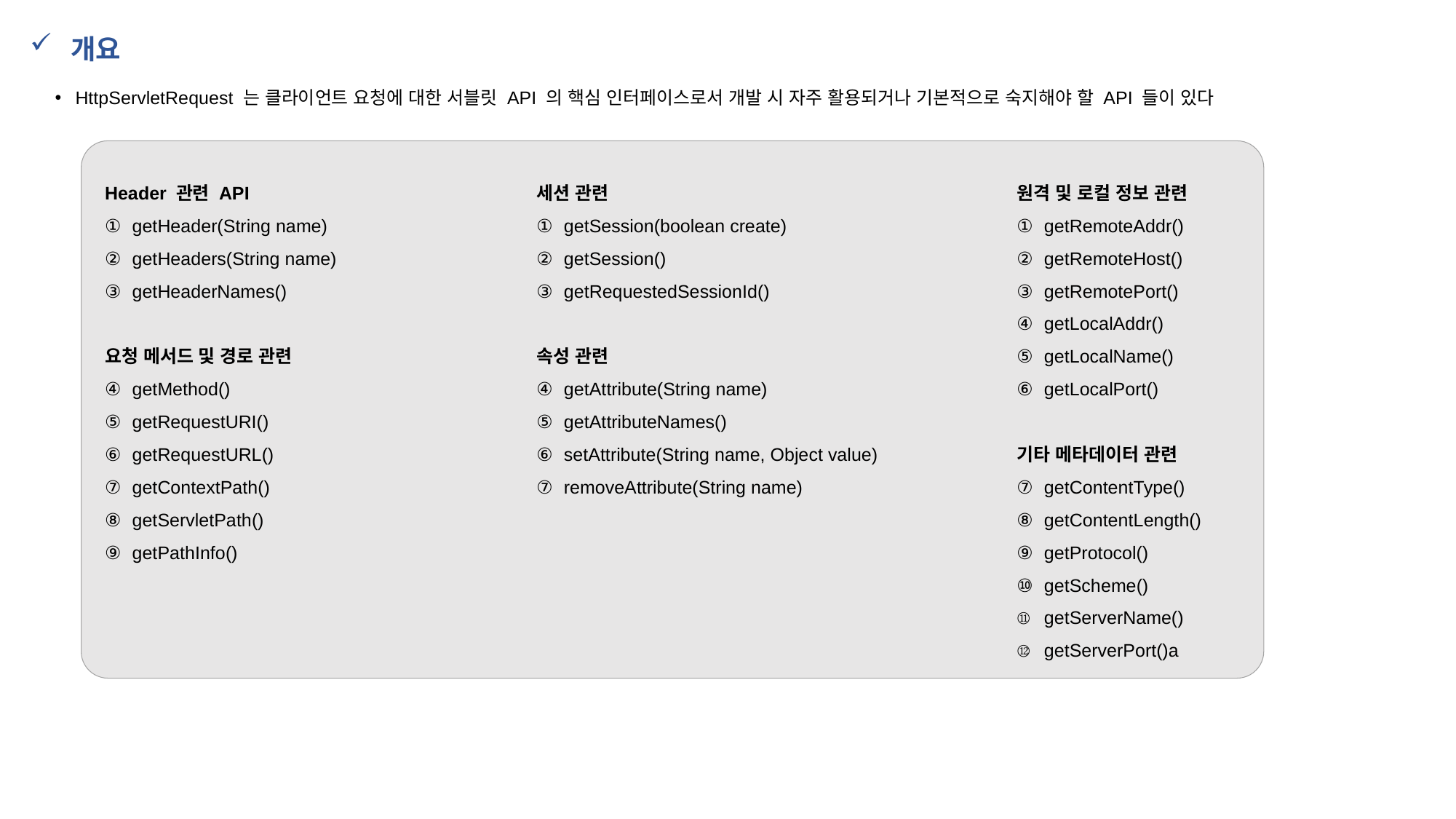

개요
HttpServletRequest 는 클라이언트 요청에 대한 서블릿 API 의 핵심 인터페이스로서 개발 시 자주 활용되거나 기본적으로 숙지해야 할 API 들이 있다

Header 관련 API
getHeader(String name)
getHeaders(String name)
getHeaderNames()

요청 메서드 및 경로 관련
getMethod()
getRequestURI()
getRequestURL()
getContextPath()
getServletPath()
getPathInfo()
세션 관련
getSession(boolean create)
getSession()
getRequestedSessionId()

속성 관련
getAttribute(String name)
getAttributeNames()
setAttribute(String name, Object value)
removeAttribute(String name)
원격 및 로컬 정보 관련
getRemoteAddr()
getRemoteHost()
getRemotePort()
getLocalAddr()
getLocalName()
getLocalPort()

기타 메타데이터 관련
getContentType()
getContentLength()
getProtocol()
getScheme()
getServerName()
getServerPort()a